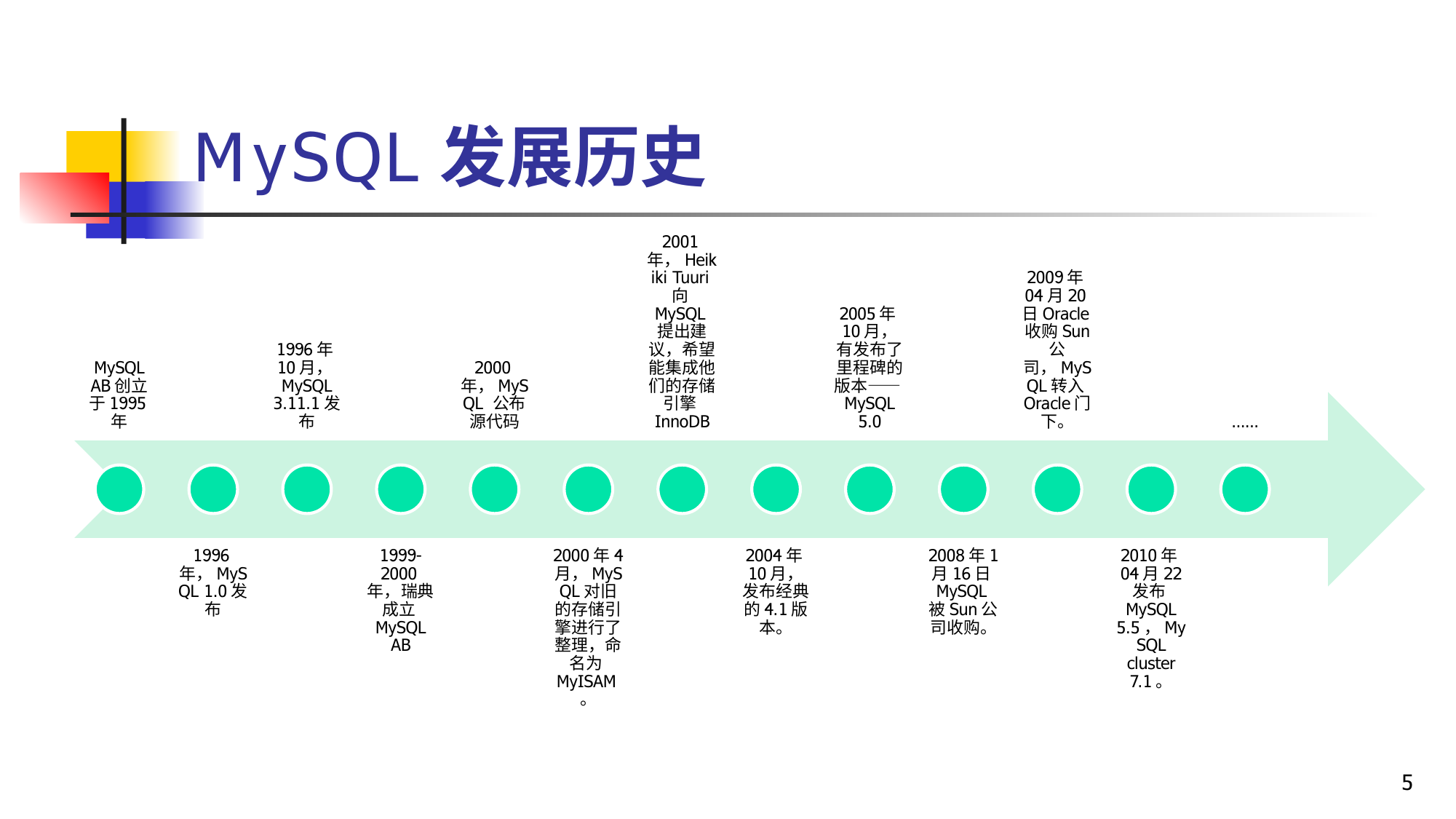

# MySQL发展历史
MySQL AB创立于1995年
1996年，MySQL 1.0发布
1996年10月，MySQL 3.11.1发布
1999-2000年，瑞典成立MySQL AB
2000年，MySQL 公布源代码
2000年4月，MySQL对旧的存储引擎进行了整理，命名为MyISAM。
2001年，Heikiki Tuuri向MySQL提出建议，希望能集成他们的存储引擎InnoDB
2004年10月，发布经典的4.1版本。
2005年10月，有发布了里程碑的版本——MySQL 5.0
2008年1月16日MySQL被Sun公司收购。
2009年04月20日Oracle收购Sun 公司，MySQL转入Oracle门下。
2010年04月22 发布MySQL 5.5，MySQL cluster 7.1。
……
5